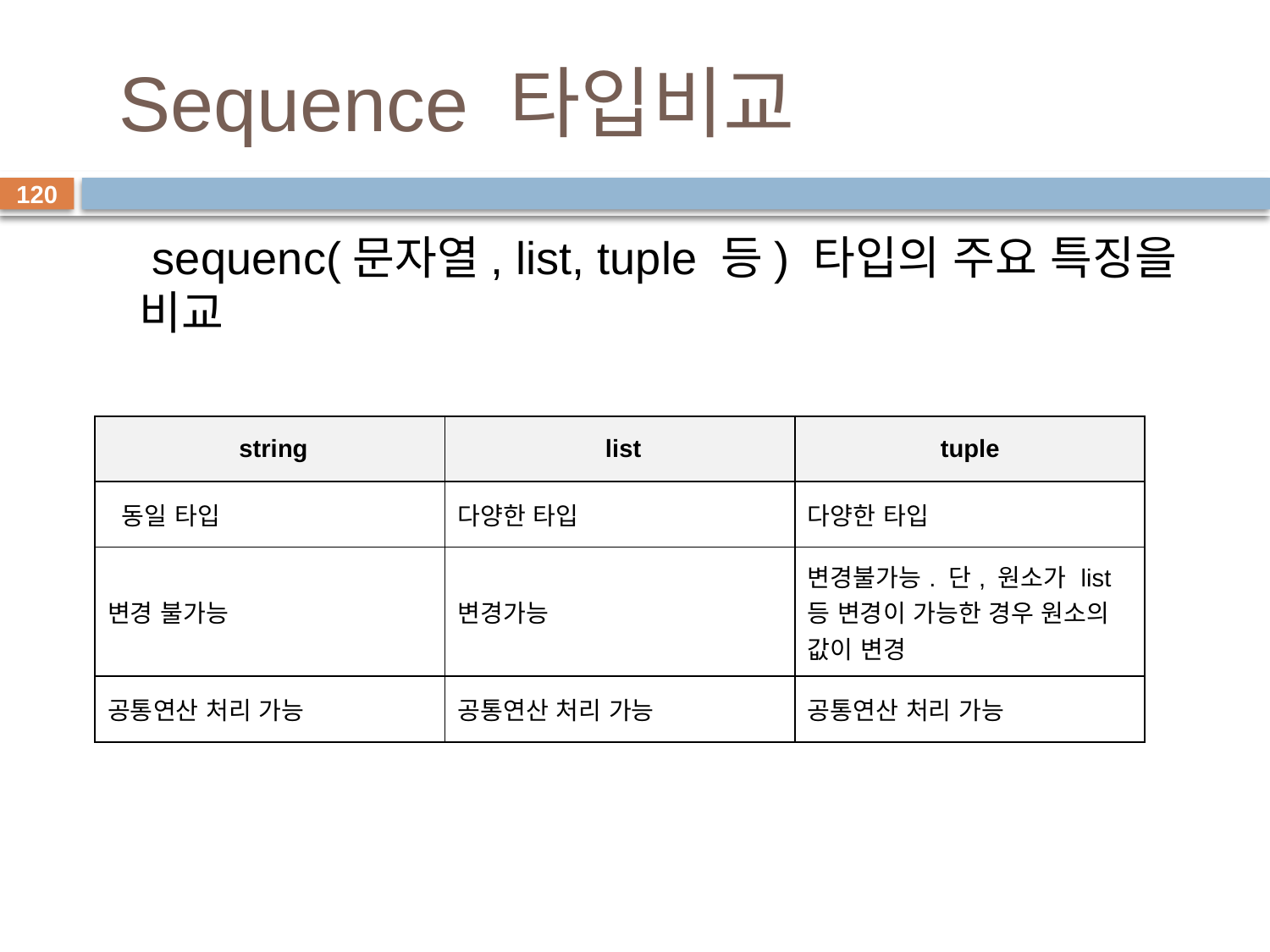

# Sequence 타입비교
120
 sequenc(문자열, list, tuple 등) 타입의 주요 특징을 비교
| string | list | tuple |
| --- | --- | --- |
| 동일 타입 | 다양한 타입 | 다양한 타입 |
| 변경 불가능 | 변경가능 | 변경불가능. 단, 원소가 list 등 변경이 가능한 경우 원소의 값이 변경 |
| 공통연산 처리 가능 | 공통연산 처리 가능 | 공통연산 처리 가능 |